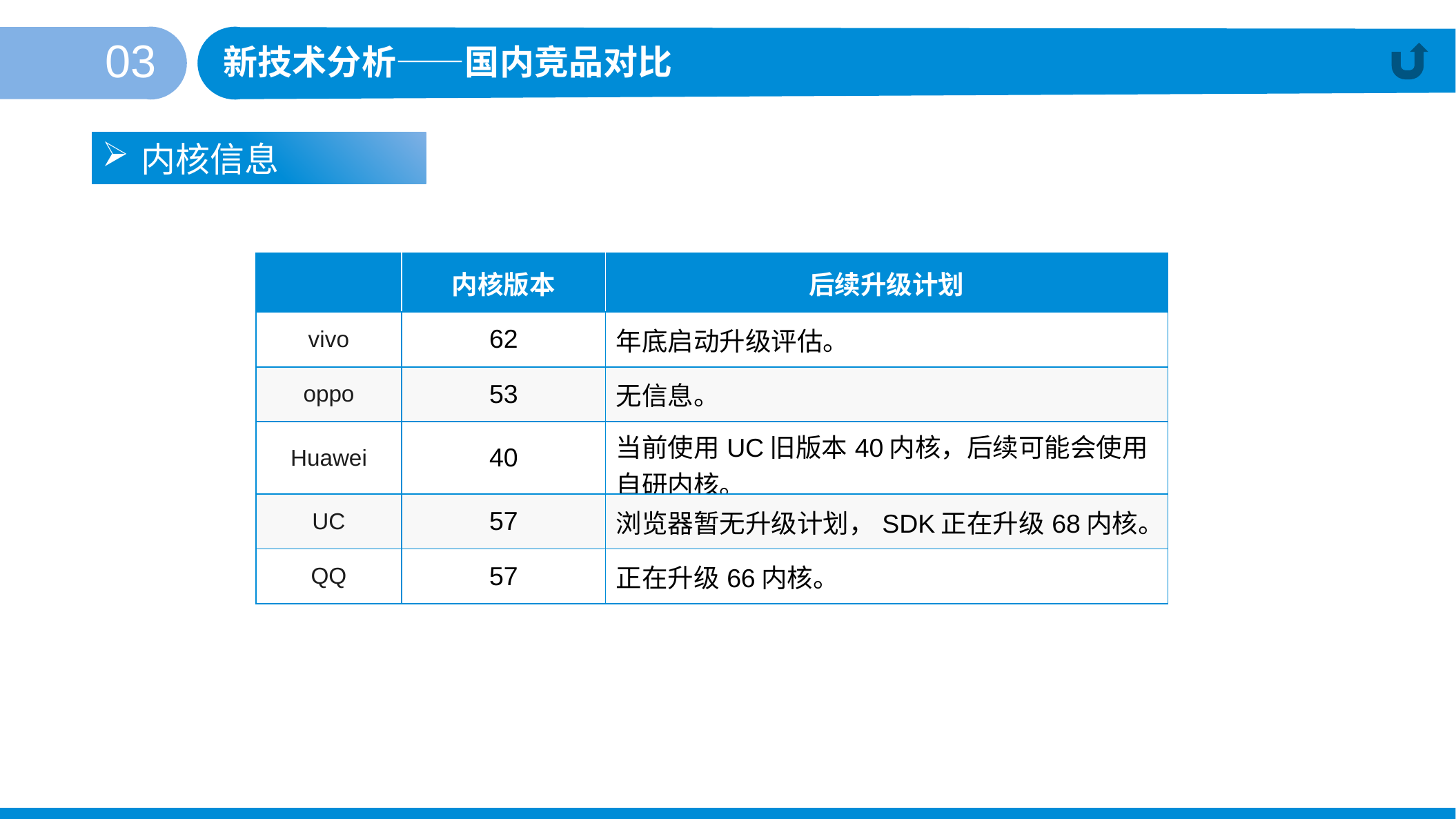

03

新技术分析——国内竞品对比

内核信息
|  | 内核版本 | 后续升级计划 |
| --- | --- | --- |
| vivo | 62 | 年底启动升级评估。 |
| oppo | 53 | 无信息。 |
| Huawei | 40 | 当前使用UC旧版本40内核，后续可能会使用自研内核。 |
| UC | 57 | 浏览器暂无升级计划，SDK正在升级68内核。 |
| QQ | 57 | 正在升级66内核。 |